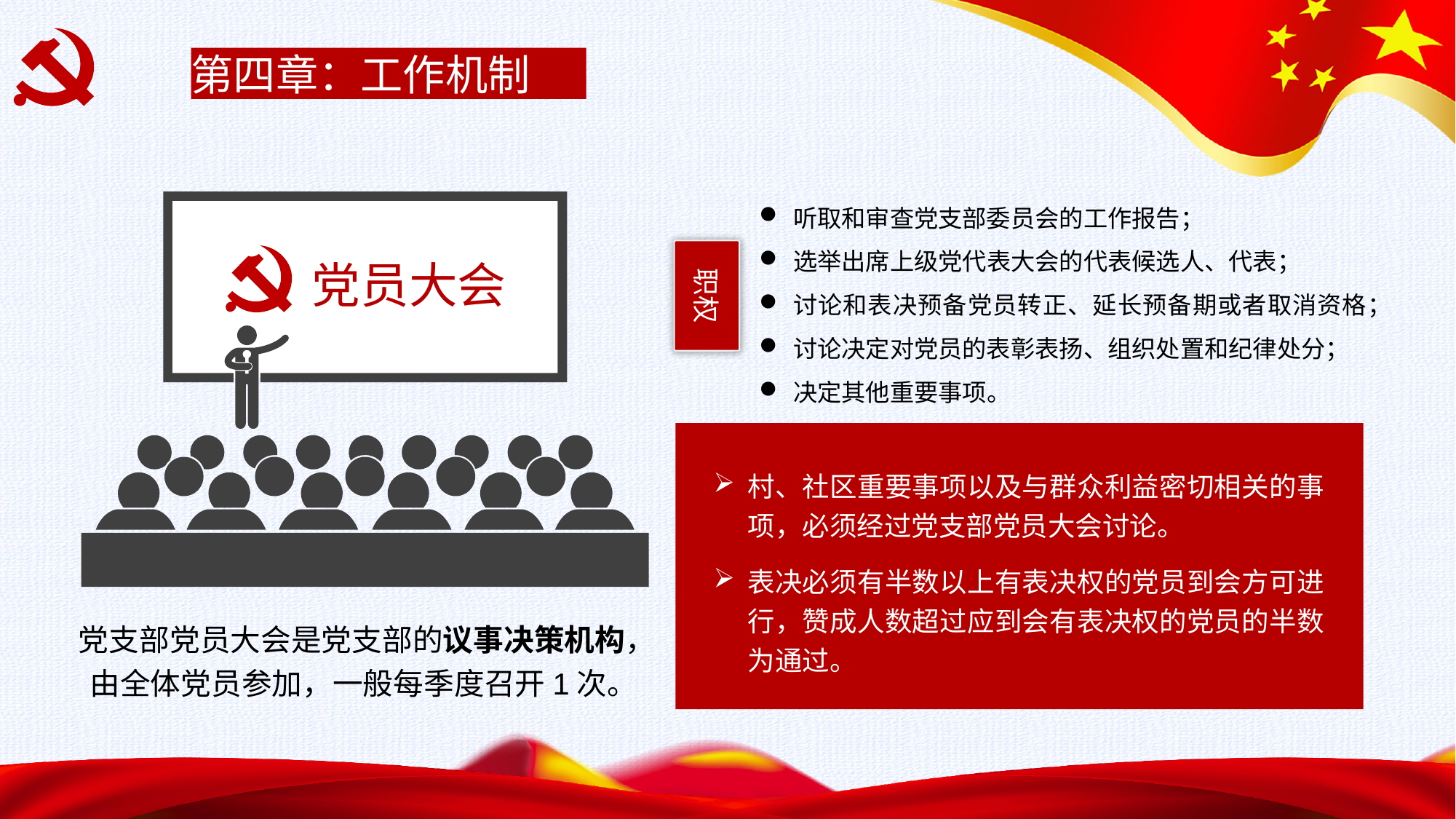

第四章：工作机制
听取和审查党支部委员会的工作报告；
选举出席上级党代表大会的代表候选人、代表；
讨论和表决预备党员转正、延长预备期或者取消资格；
讨论决定对党员的表彰表扬、组织处置和纪律处分；
决定其他重要事项。

党员大会
职权

村、社区重要事项以及与群众利益密切相关的事项，必须经过党支部党员大会讨论。
表决必须有半数以上有表决权的党员到会方可进行，赞成人数超过应到会有表决权的党员的半数为通过。
党支部党员大会是党支部的议事决策机构，由全体党员参加，一般每季度召开1次。